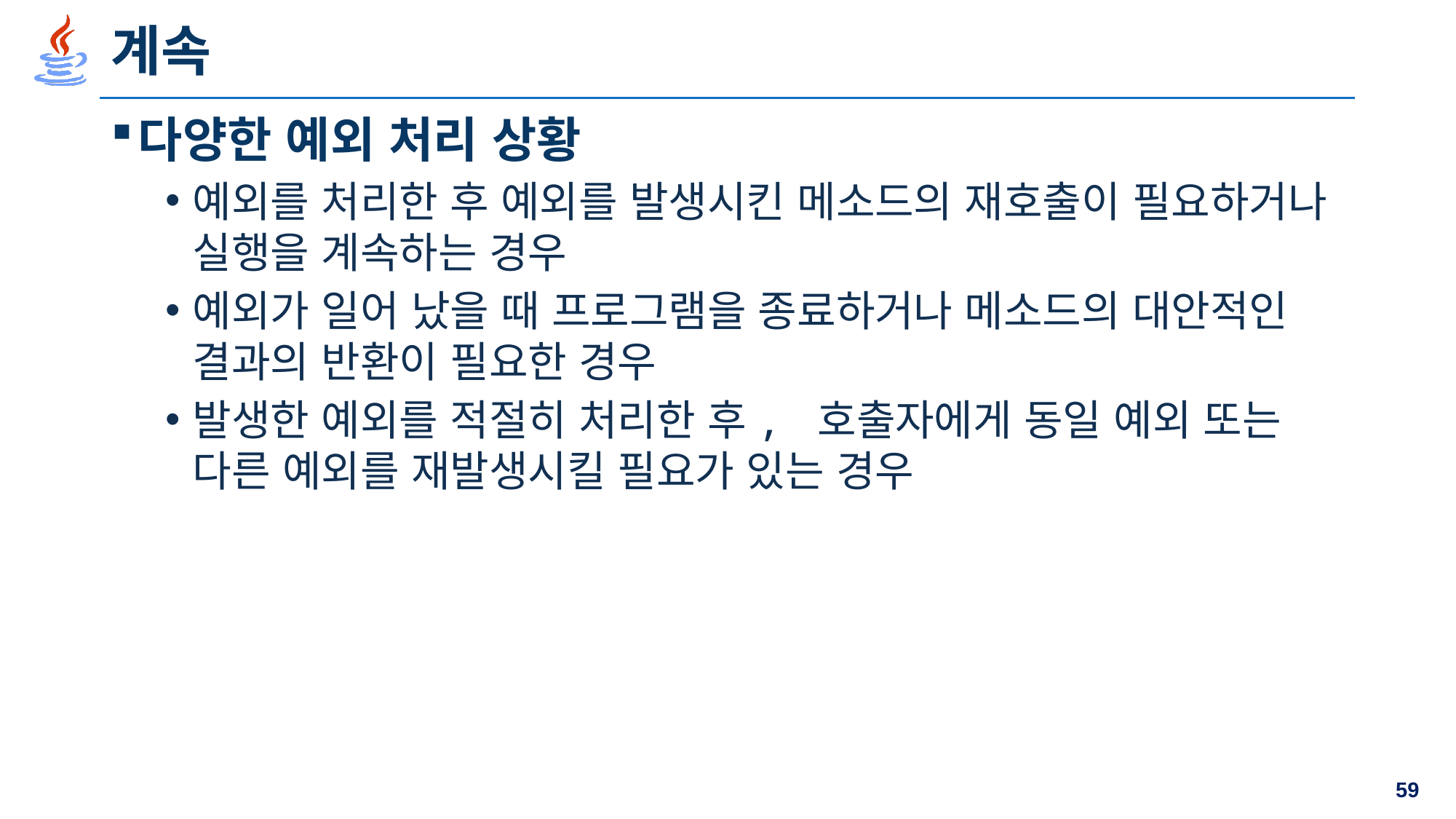

# 계속
다양한 예외 처리 상황
예외를 처리한 후 예외를 발생시킨 메소드의 재호출이 필요하거나 실행을 계속하는 경우
예외가 일어 났을 때 프로그램을 종료하거나 메소드의 대안적인 결과의 반환이 필요한 경우
발생한 예외를 적절히 처리한 후, 호출자에게 동일 예외 또는 다른 예외를 재발생시킬 필요가 있는 경우
59